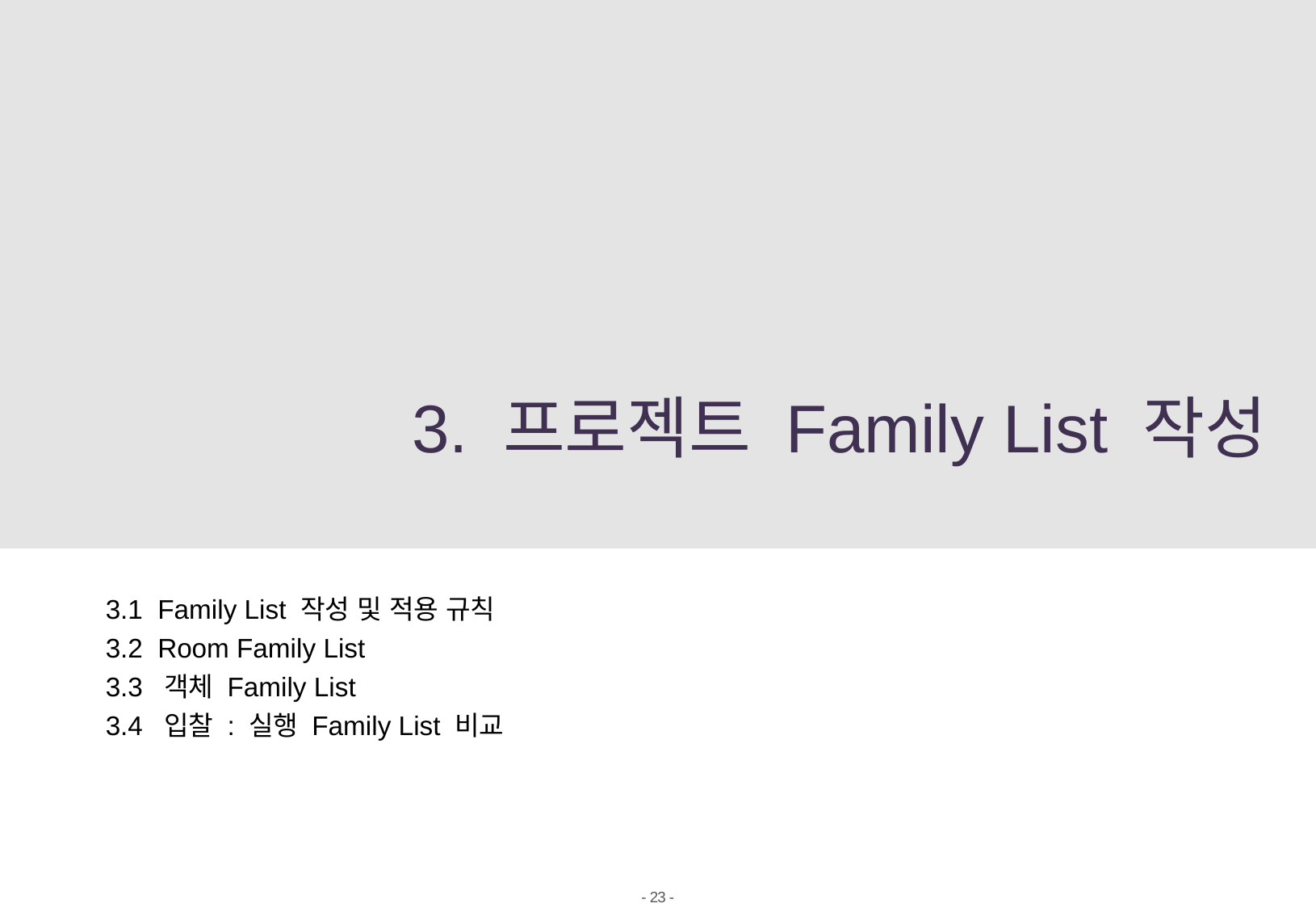

3. 프로젝트 Family List 작성
3.1  Family List 작성 및 적용 규칙
3.2  Room Family List
3.3  객체 Family List
3.4  입찰 : 실행 Family List 비교